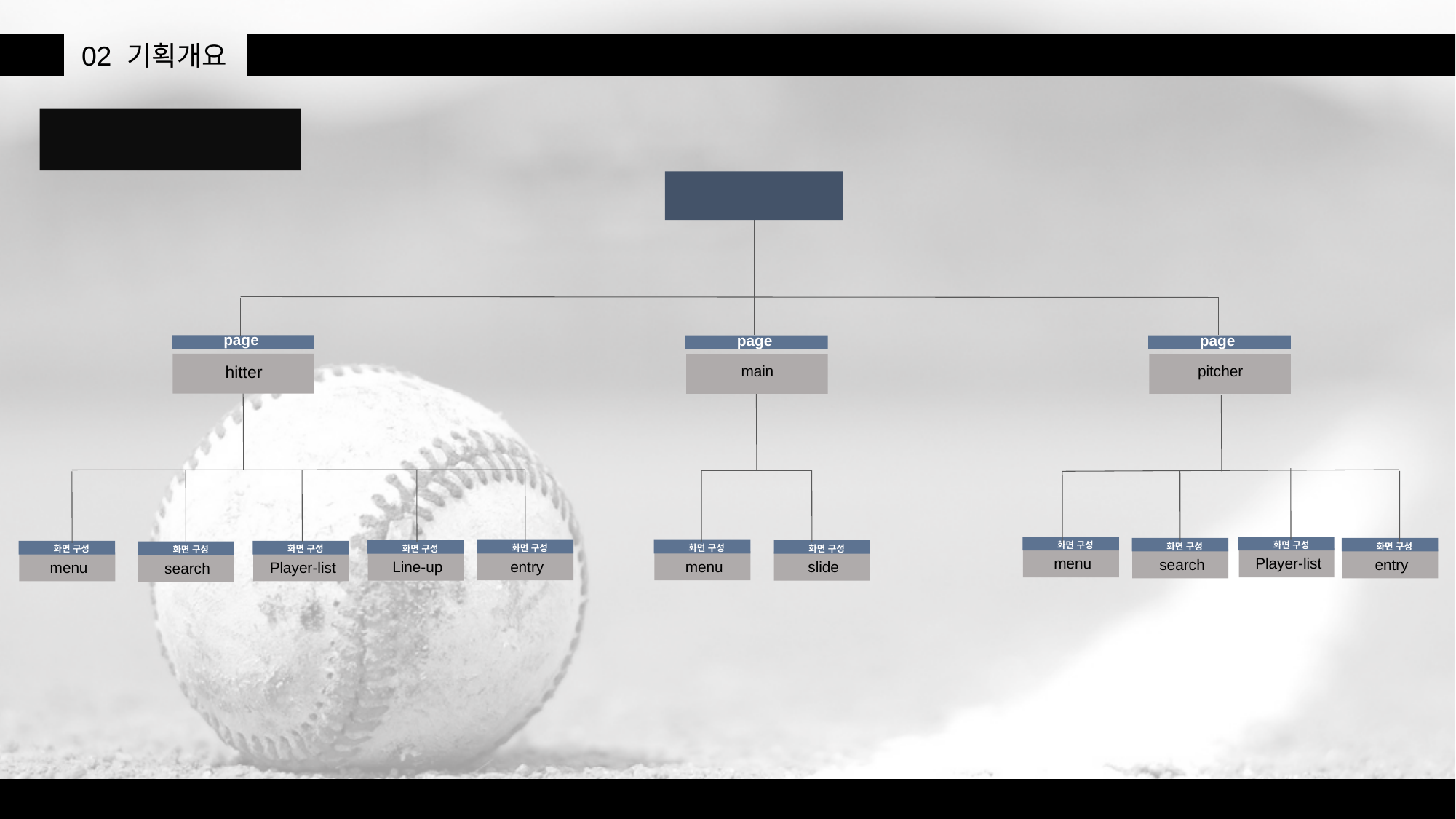

02
기획개요
사이트 구성

시뮬레이터
    page

hitter
    page

main
    page

pitcher
화면 구성

menu
화면 구성

Player-list
화면 구성

search
화면 구성

entry
화면 구성

entry

화면 구성

menu
화면 구성

Line-up
화면 구성

slide
화면 구성

menu
화면 구성

Player-list

화면 구성

search